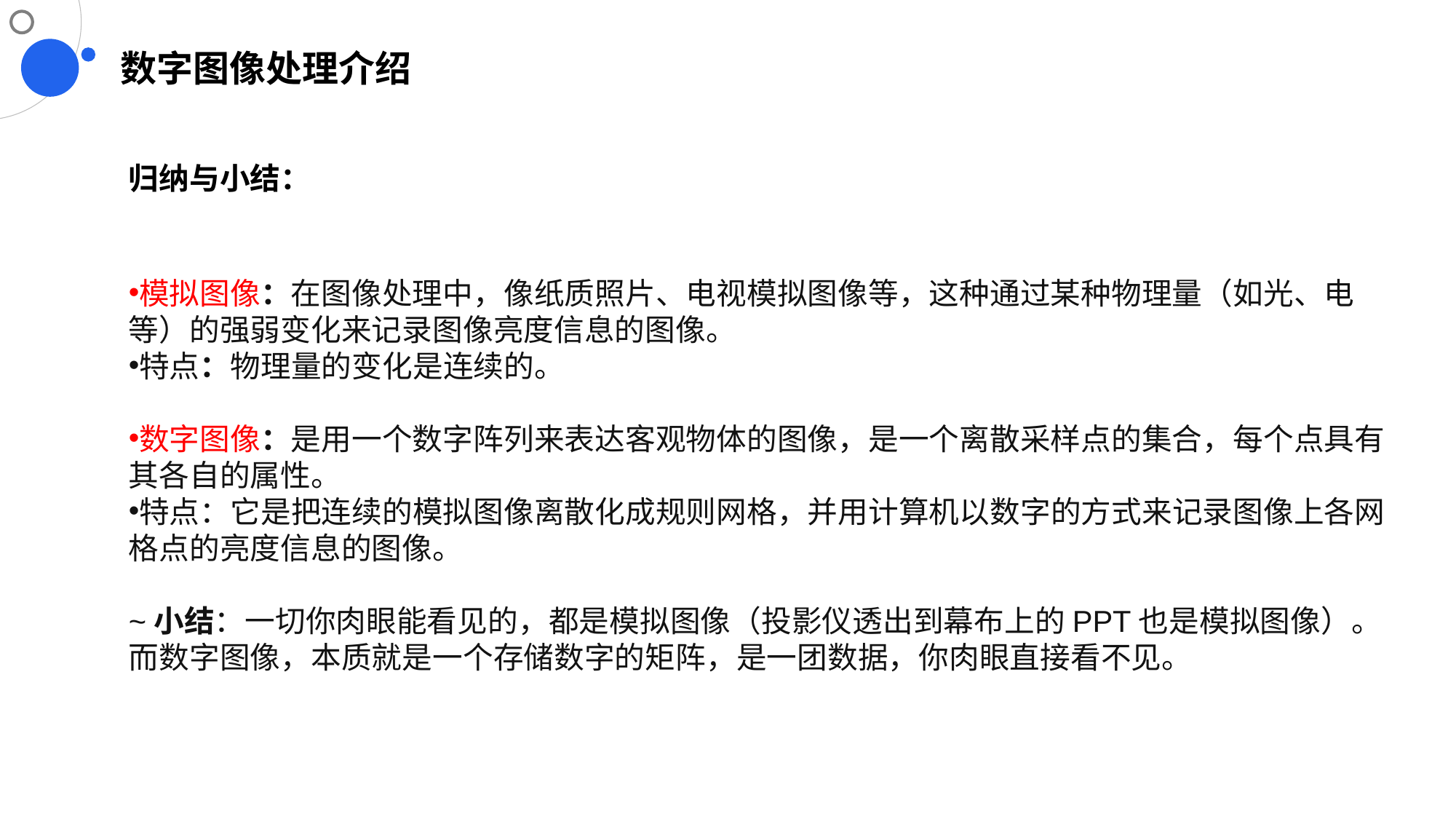

数字图像处理介绍
归纳与小结：
模拟图像：在图像处理中，像纸质照片、电视模拟图像等，这种通过某种物理量（如光、电等）的强弱变化来记录图像亮度信息的图像。
特点：物理量的变化是连续的。

数字图像：是用一个数字阵列来表达客观物体的图像，是一个离散采样点的集合，每个点具有其各自的属性。
特点：它是把连续的模拟图像离散化成规则网格，并用计算机以数字的方式来记录图像上各网格点的亮度信息的图像。

~小结：一切你肉眼能看见的，都是模拟图像（投影仪透出到幕布上的PPT也是模拟图像）。而数字图像，本质就是一个存储数字的矩阵，是一团数据，你肉眼直接看不见。